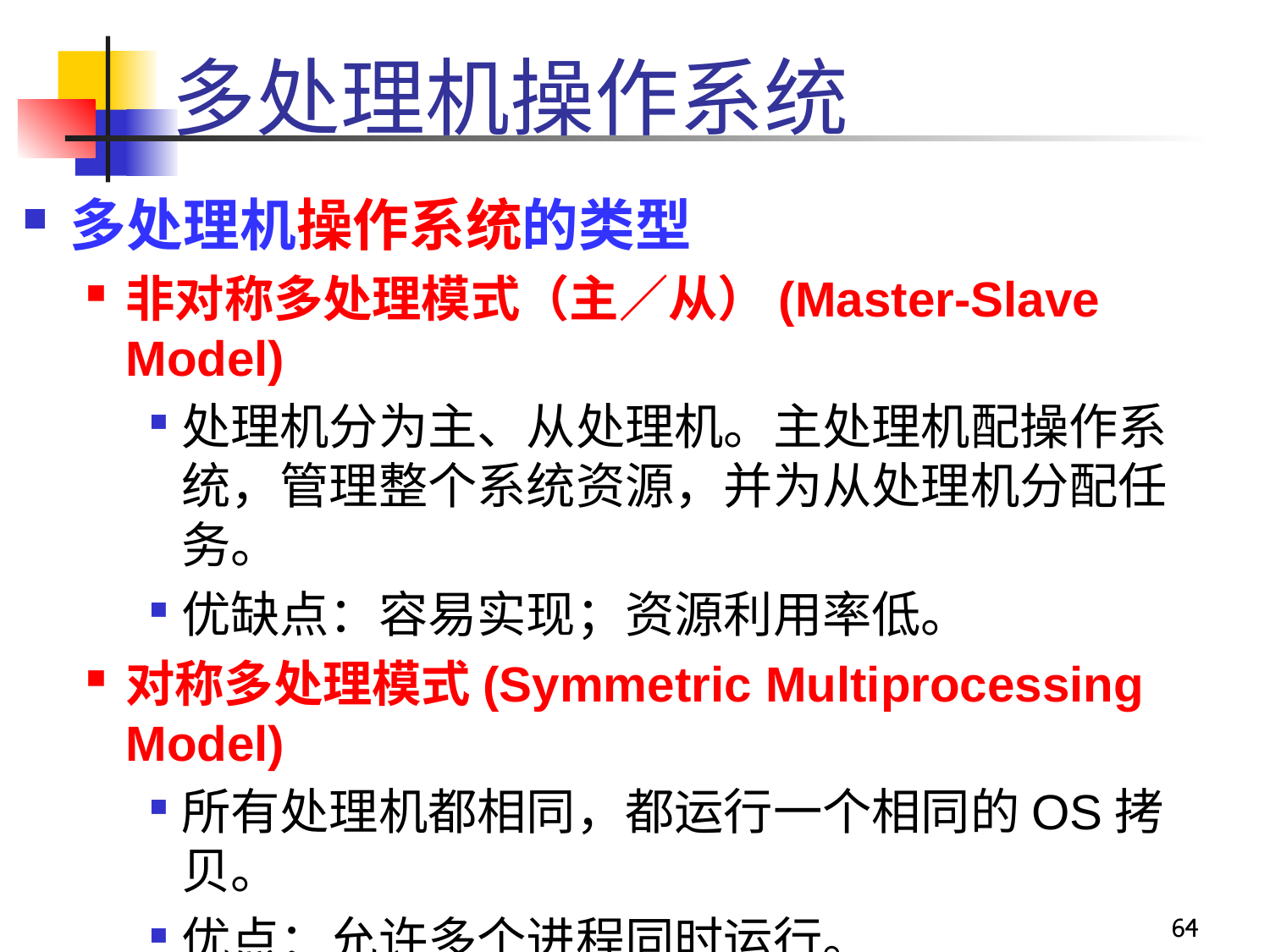

# 多处理机操作系统
多处理机操作系统的类型
非对称多处理模式（主／从）(Master-Slave Model)
处理机分为主、从处理机。主处理机配操作系统，管理整个系统资源，并为从处理机分配任务。
优缺点：容易实现；资源利用率低。
对称多处理模式(Symmetric Multiprocessing Model)
所有处理机都相同，都运行一个相同的OS拷贝。
优点：允许多个进程同时运行。
缺点：实现较难。
64